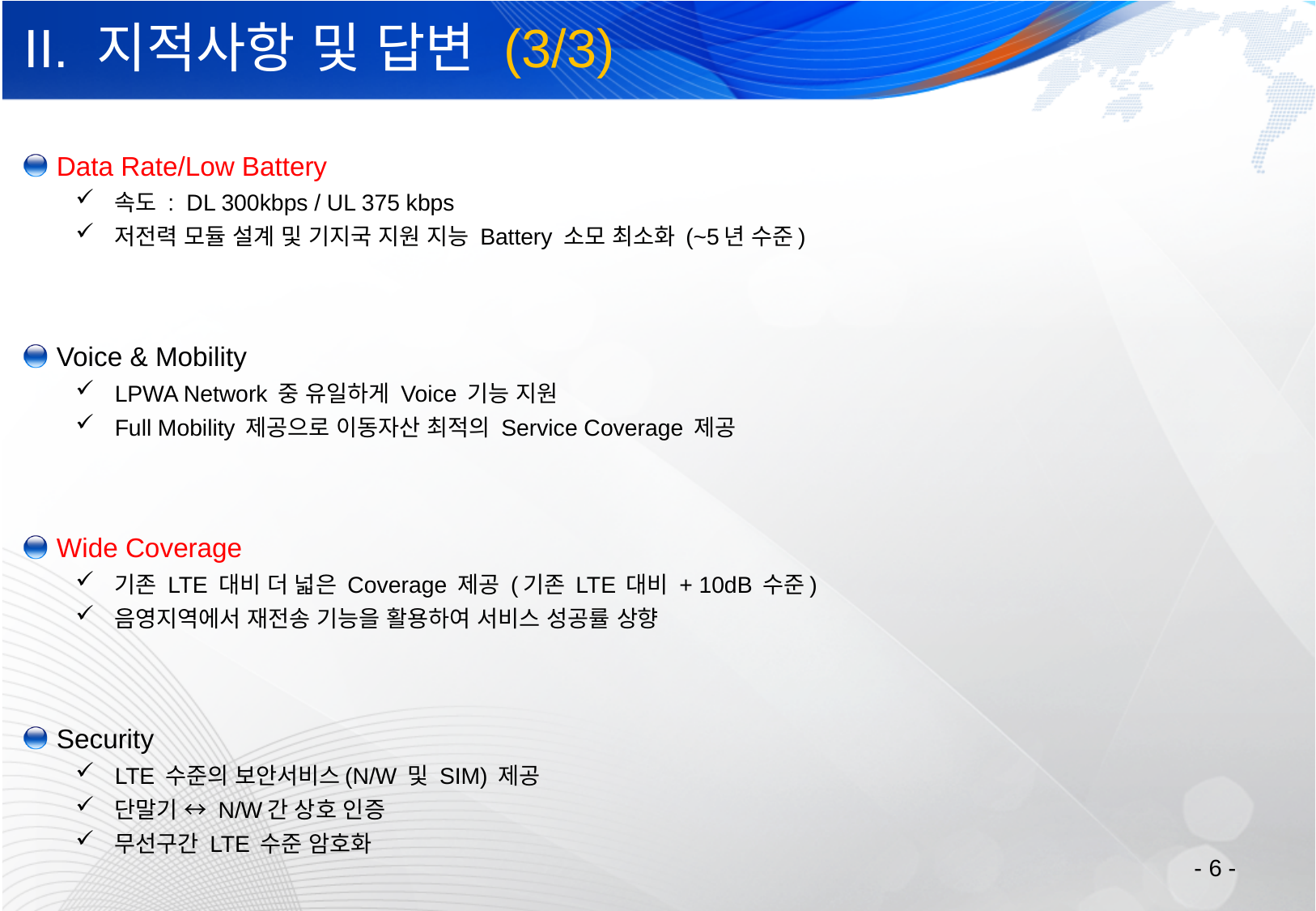

# II. 지적사항 및 답변 (3/3)
 Data Rate/Low Battery
속도 :  DL 300kbps / UL 375 kbps
저전력 모듈 설계 및 기지국 지원 지능 Battery 소모 최소화 (~5년 수준)

 Voice & Mobility
LPWA Network 중 유일하게 Voice 기능 지원
Full Mobility 제공으로 이동자산 최적의 Service Coverage 제공

 Wide Coverage
기존 LTE 대비 더 넓은 Coverage 제공 (기존 LTE 대비 + 10dB 수준)
음영지역에서 재전송 기능을 활용하여 서비스 성공률 상향

 Security
LTE 수준의 보안서비스(N/W 및 SIM) 제공
단말기 ↔ N/W간 상호 인증
무선구간 LTE 수준 암호화

- 6 -